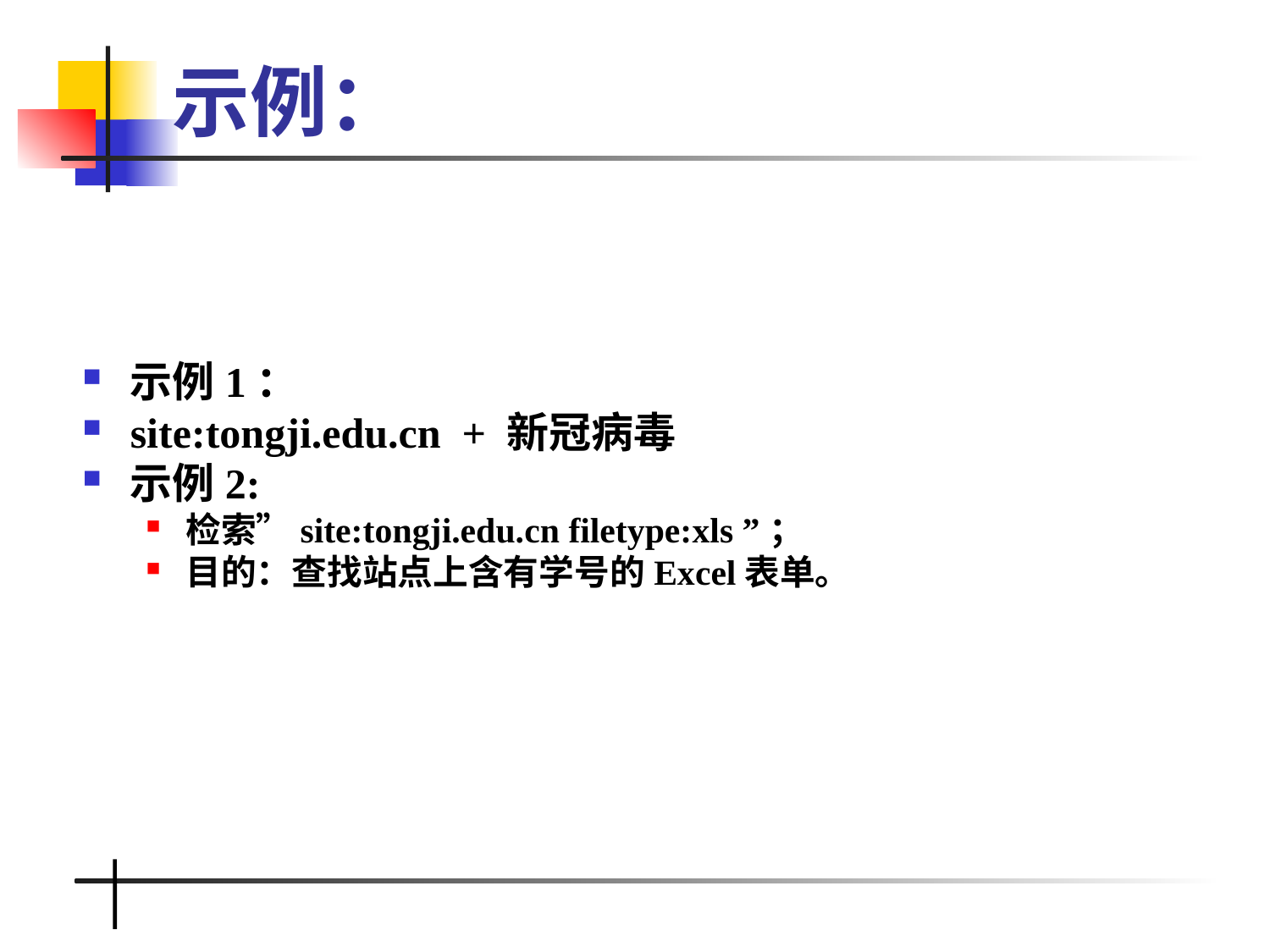

# 示例：
示例1：
site:tongji.edu.cn  + 新冠病毒
示例2:
检索”site:tongji.edu.cn filetype:xls ”；
目的：查找站点上含有学号的Excel表单。